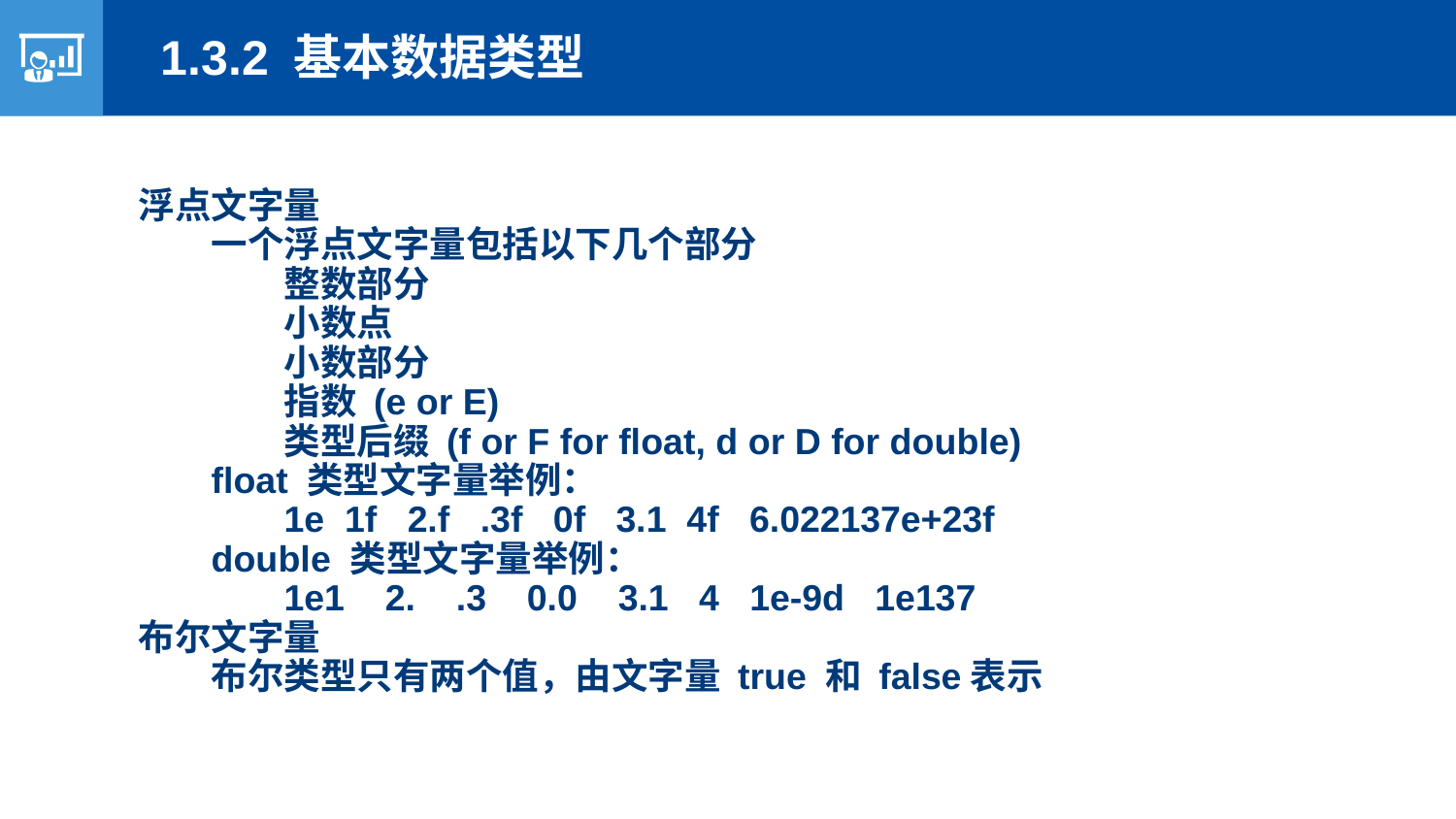

1.3.2 基本数据类型
浮点文字量
一个浮点文字量包括以下几个部分
整数部分
小数点
小数部分
指数 (e or E)
类型后缀 (f or F for float, d or D for double)
float 类型文字量举例：
1e  1f   2.f   .3f   0f   3.1  4f   6.022137e+23f
double 类型文字量举例：
1e1    2.    .3    0.0    3.1   4   1e-9d   1e137
布尔文字量
布尔类型只有两个值，由文字量 true 和 false表示